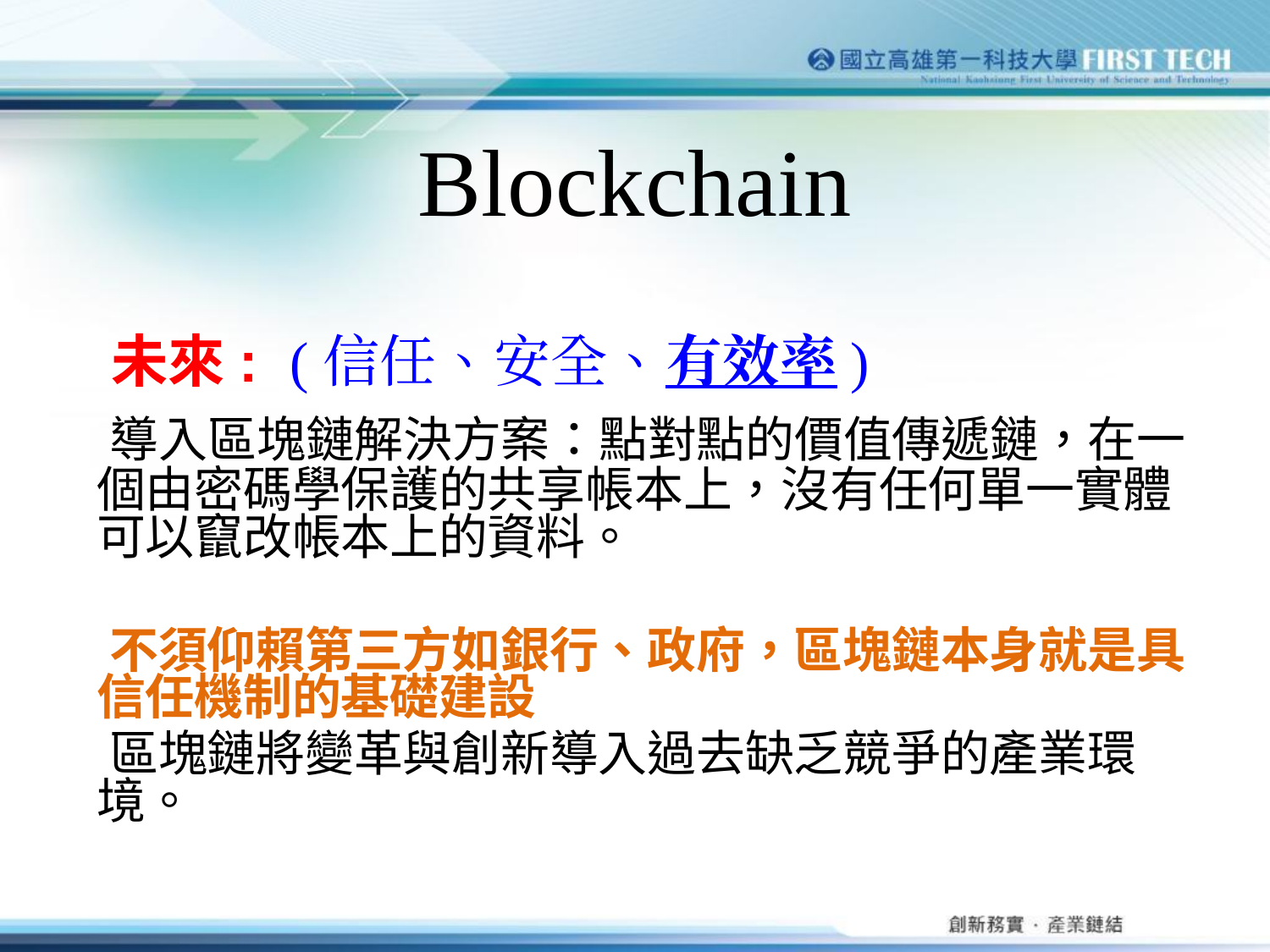

Blockchain

  未來:  (信任、安全、有效率)
  導入區塊鏈解決方案：點對點的價值傳遞鏈，在一個由密碼學保護的共享帳本上，沒有任何單一實體可以竄改帳本上的資料。

   不須仰賴第三方如銀行、政府，區塊鏈本身就是具信任機制的基礎建設
   區塊鏈將變革與創新導入過去缺乏競爭的產業環境。